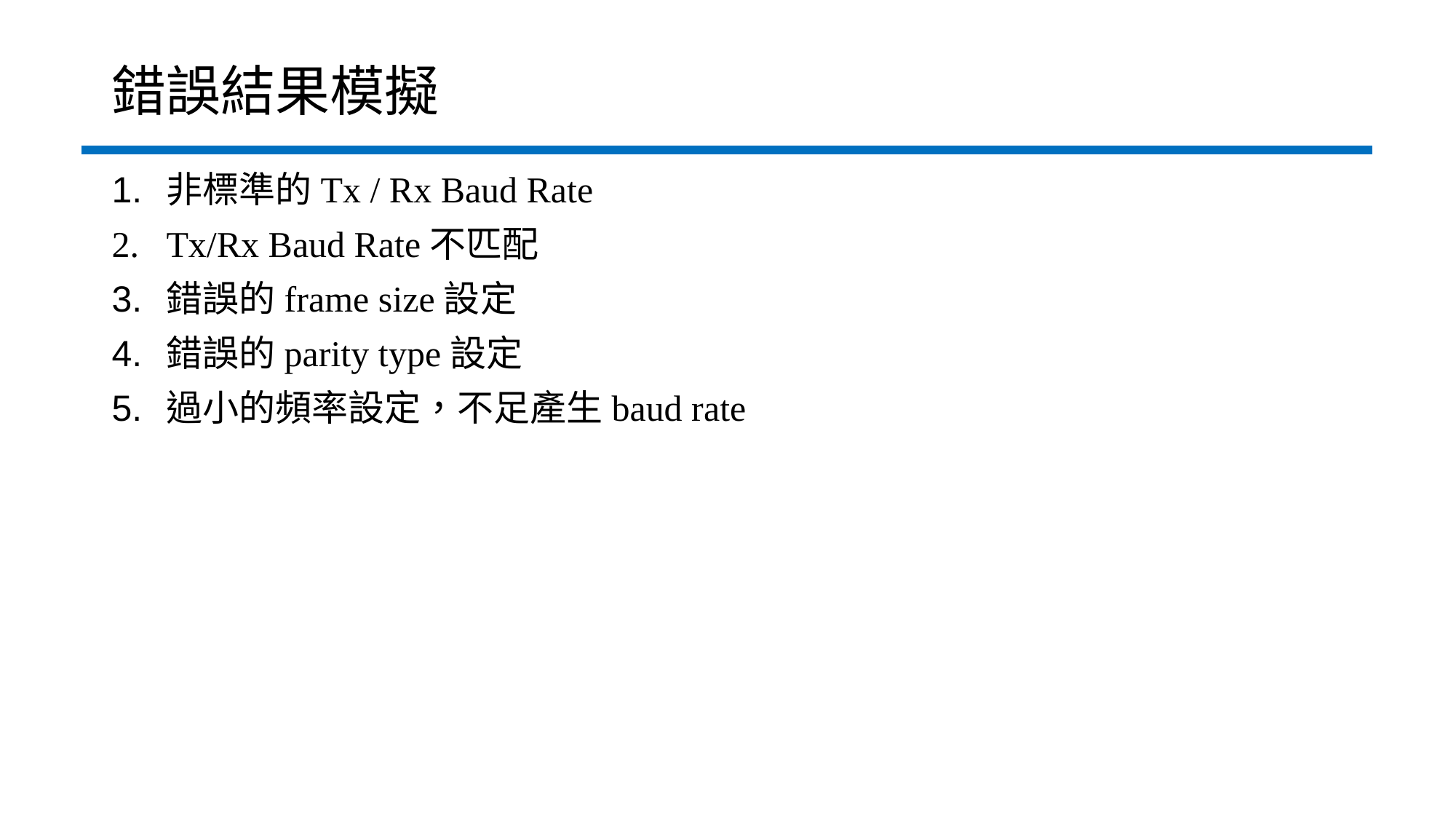

# 錯誤結果模擬
非標準的Tx / Rx Baud Rate
Tx/Rx Baud Rate不匹配
錯誤的frame size設定
錯誤的parity type設定
過小的頻率設定，不足產生baud rate